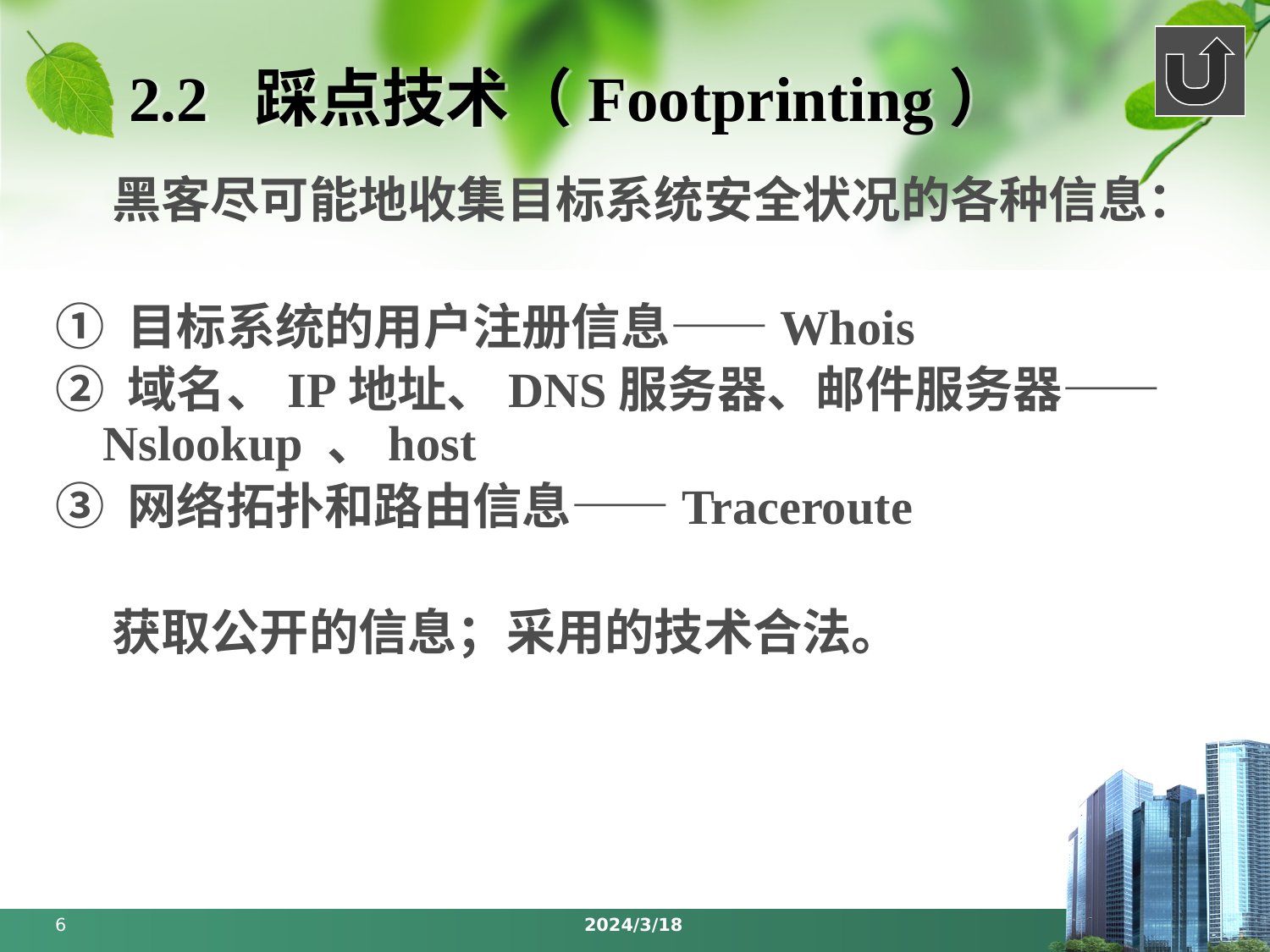

# 2.2  踩点技术（Footprinting）
    黑客尽可能地收集目标系统安全状况的各种信息：

① 目标系统的用户注册信息——Whois
② 域名、IP地址、DNS服务器、邮件服务器——Nslookup 、host
③ 网络拓扑和路由信息——Traceroute

    获取公开的信息；采用的技术合法。
6
2024/3/18